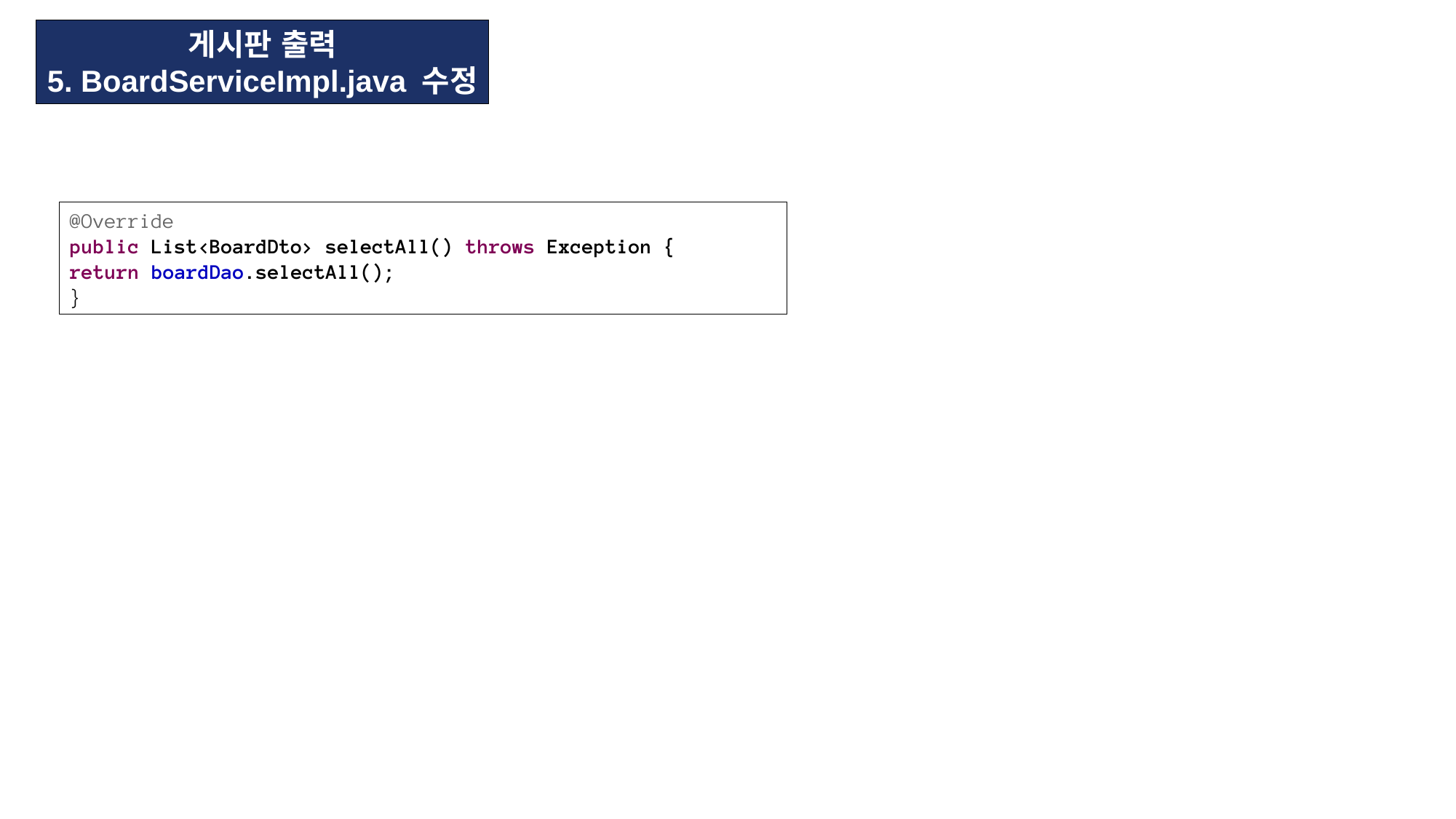

게시판 출력
5. BoardServiceImpl.java 수정
@Override
public List<BoardDto> selectAll() throws Exception {
return boardDao.selectAll();
}